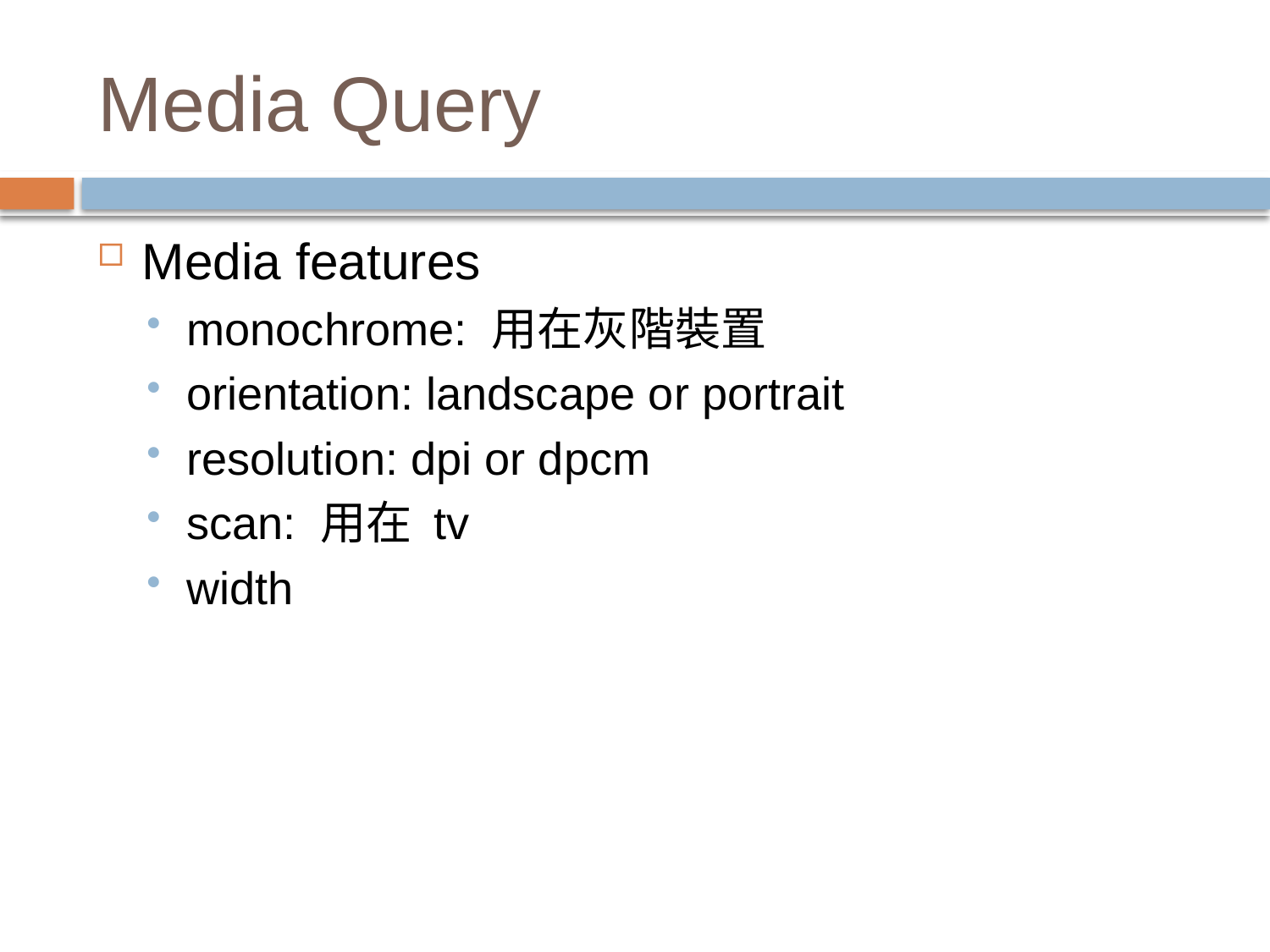

# Media Query
Media features
monochrome: 用在灰階裝置
orientation: landscape or portrait
resolution: dpi or dpcm
scan: 用在 tv
width